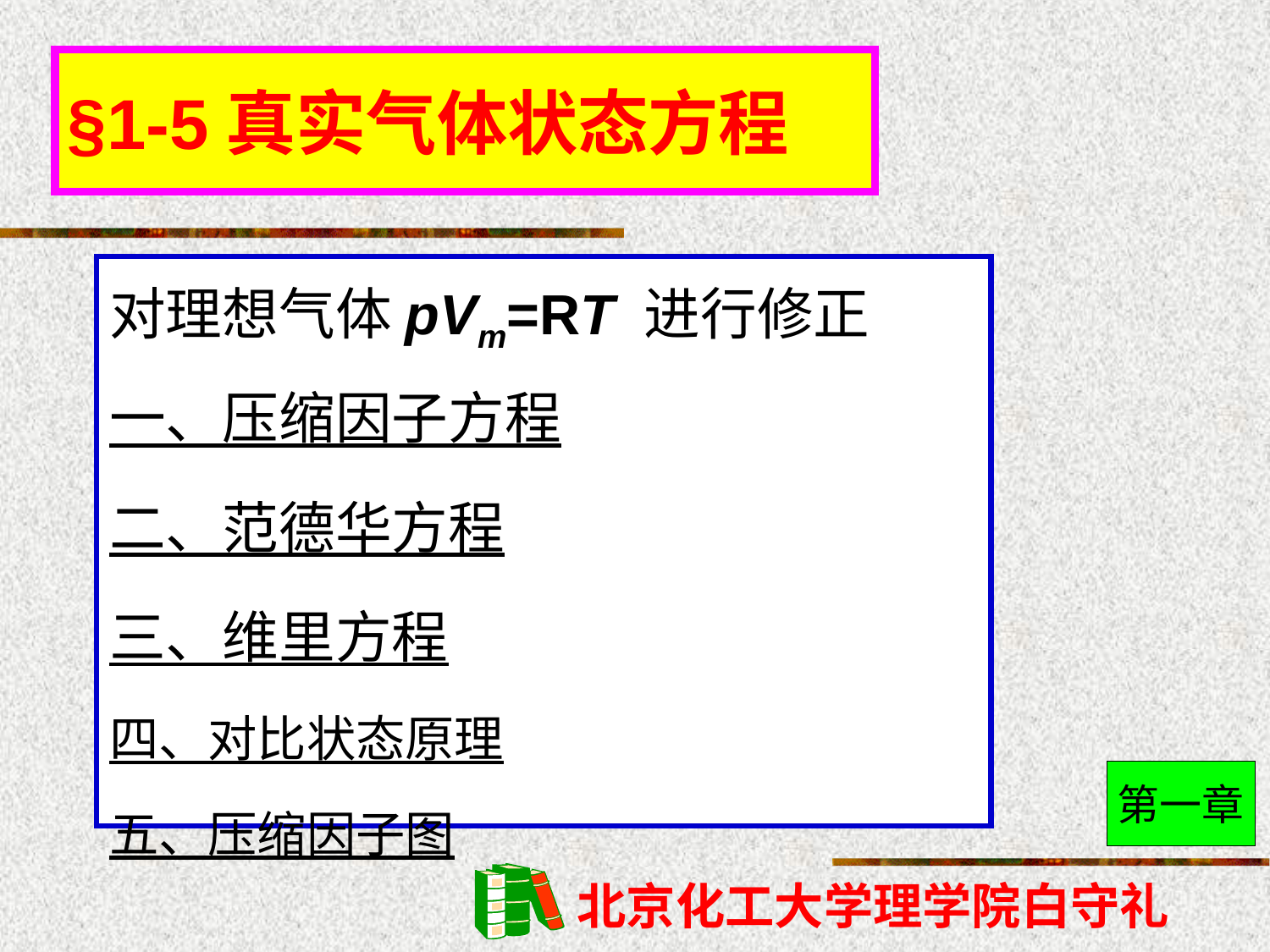

# §1-5真实气体状态方程
对理想气体pVm=RT 进行修正
一、压缩因子方程
二、范德华方程
三、维里方程
四、对比状态原理
五、压缩因子图
第一章